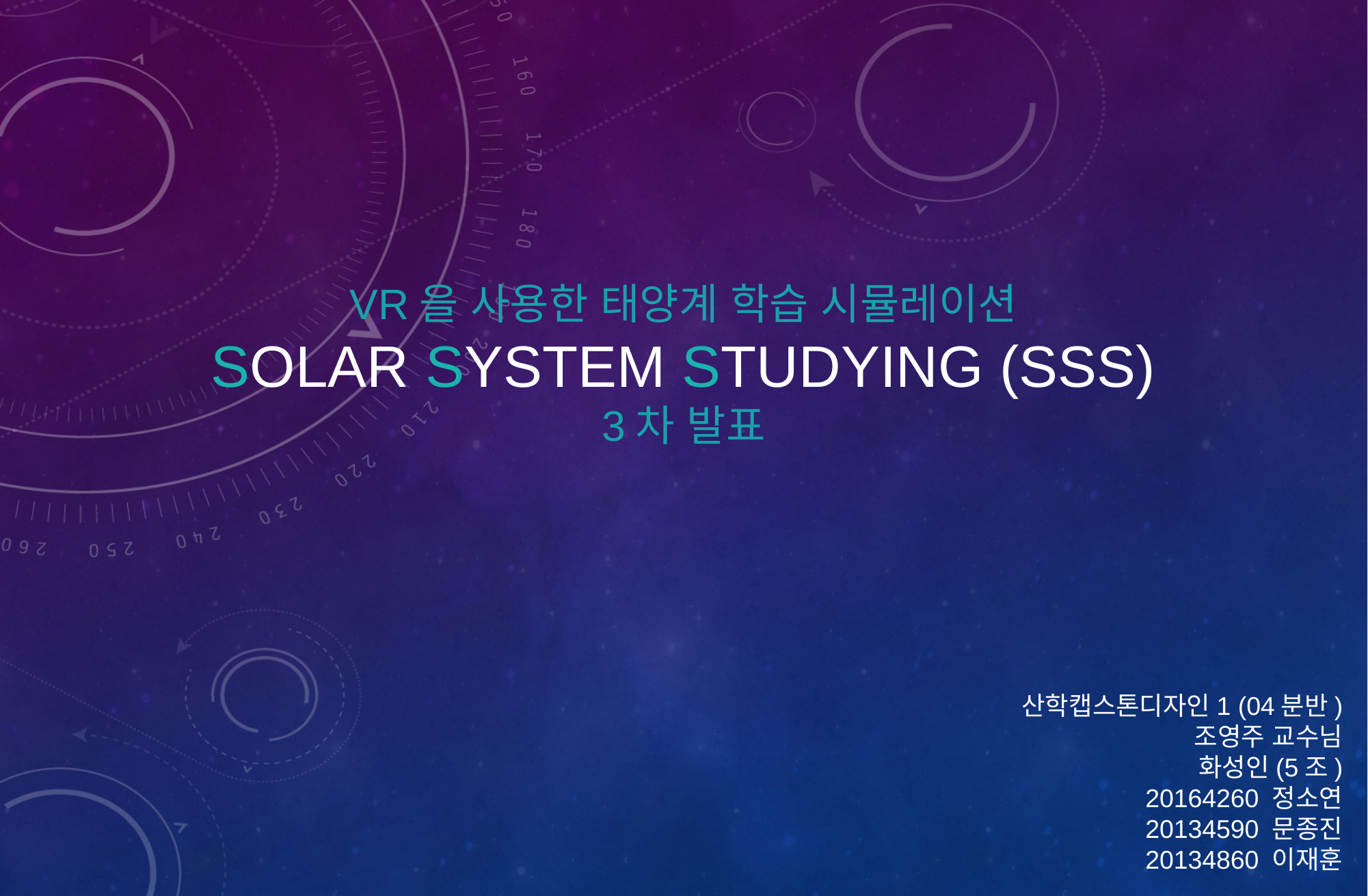

# VR을 사용한 태양계 학습 시뮬레이션 Solar System studying (SSS) 3차 발표
산학캡스톤디자인1 (04분반)
조영주 교수님
화성인(5조)
20164260 정소연
20134590 문종진
20134860 이재훈